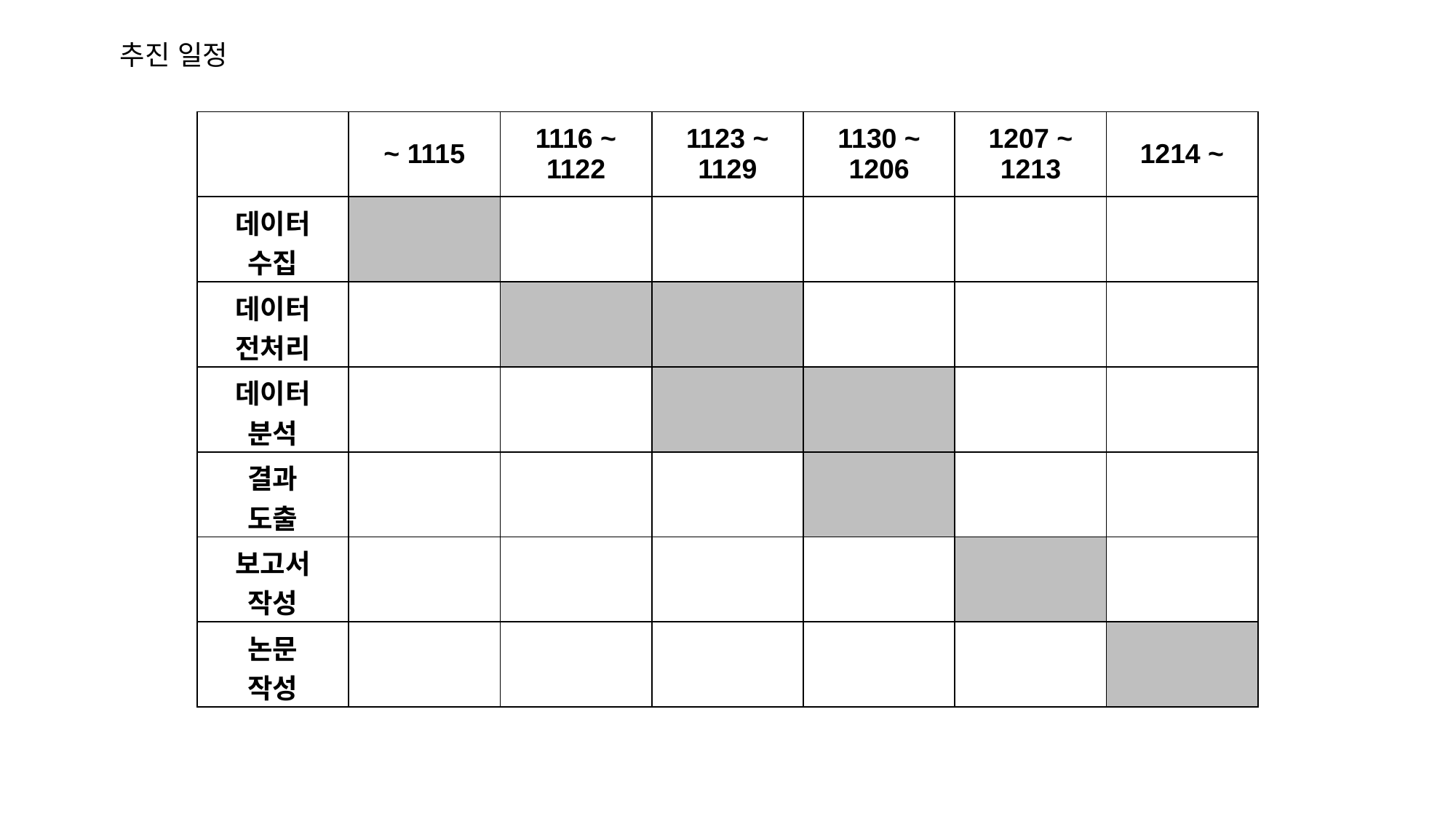

추진 일정

|  | ~ 1115 | 1116 ~ 1122 | 1123 ~ 1129 | 1130 ~ 1206 | 1207 ~ 1213 | 1214 ~ |
| --- | --- | --- | --- | --- | --- | --- |
| 데이터 수집 |  |  |  |  |  |  |
| 데이터 전처리 |  |  |  |  |  |  |
| 데이터 분석 |  |  |  |  |  |  |
| 결과 도출 |  |  |  |  |  |  |
| 보고서 작성 |  |  |  |  |  |  |
| 논문 작성 |  |  |  |  |  |  |